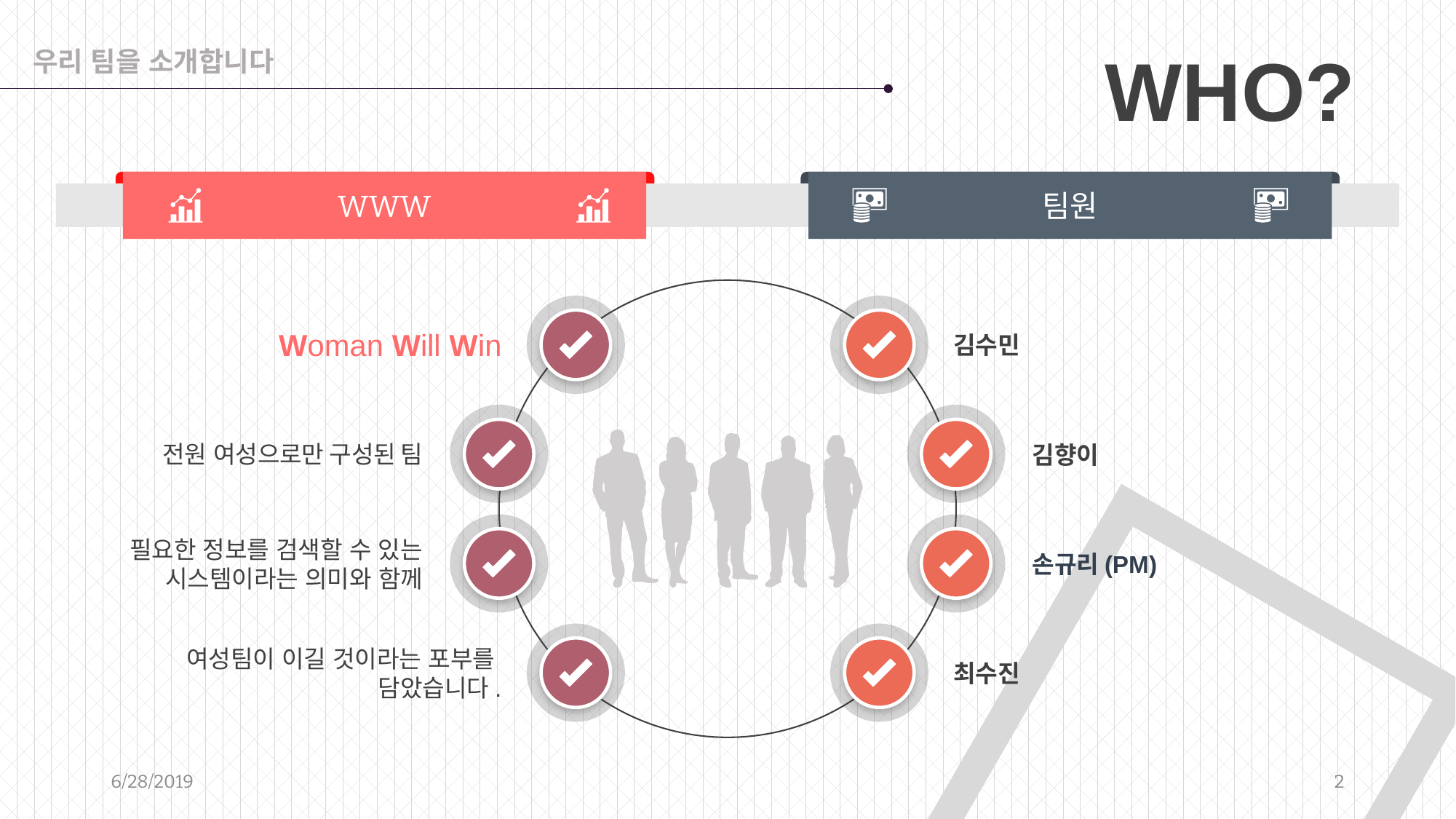

WHO?
우리 팀을 소개합니다

WWW

팀원

Woman Will Win
김수민

전원 여성으로만 구성된 팀
김향이

필요한 정보를 검색할 수 있는 시스템이라는 의미와 함께

손규리(PM)

여성팀이 이길 것이라는 포부를 담았습니다.

최수진

6/28/2019
2